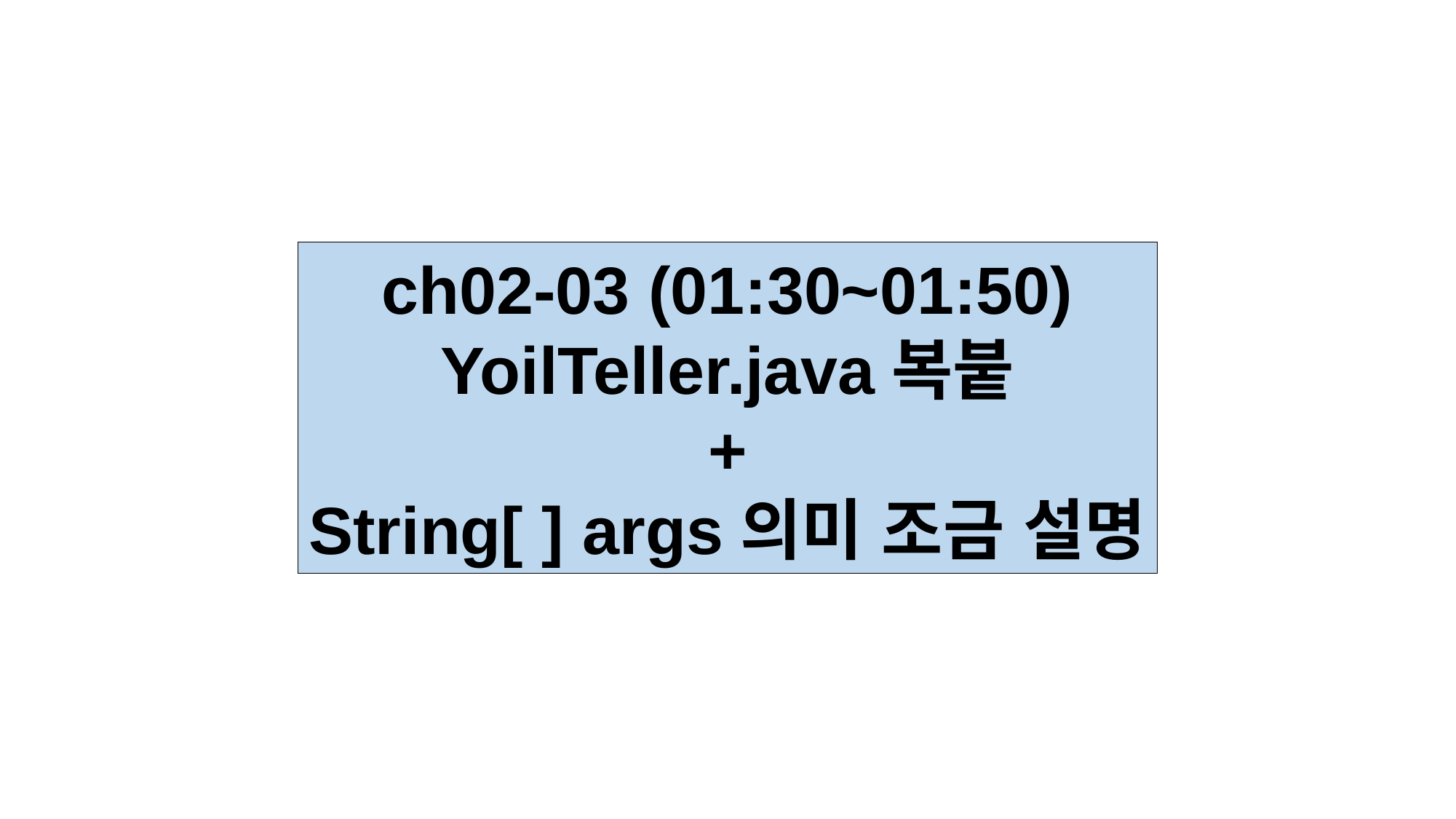

ch02-03 (01:30~01:50)
YoilTeller.java복붙
+
String[ ] args의미 조금 설명